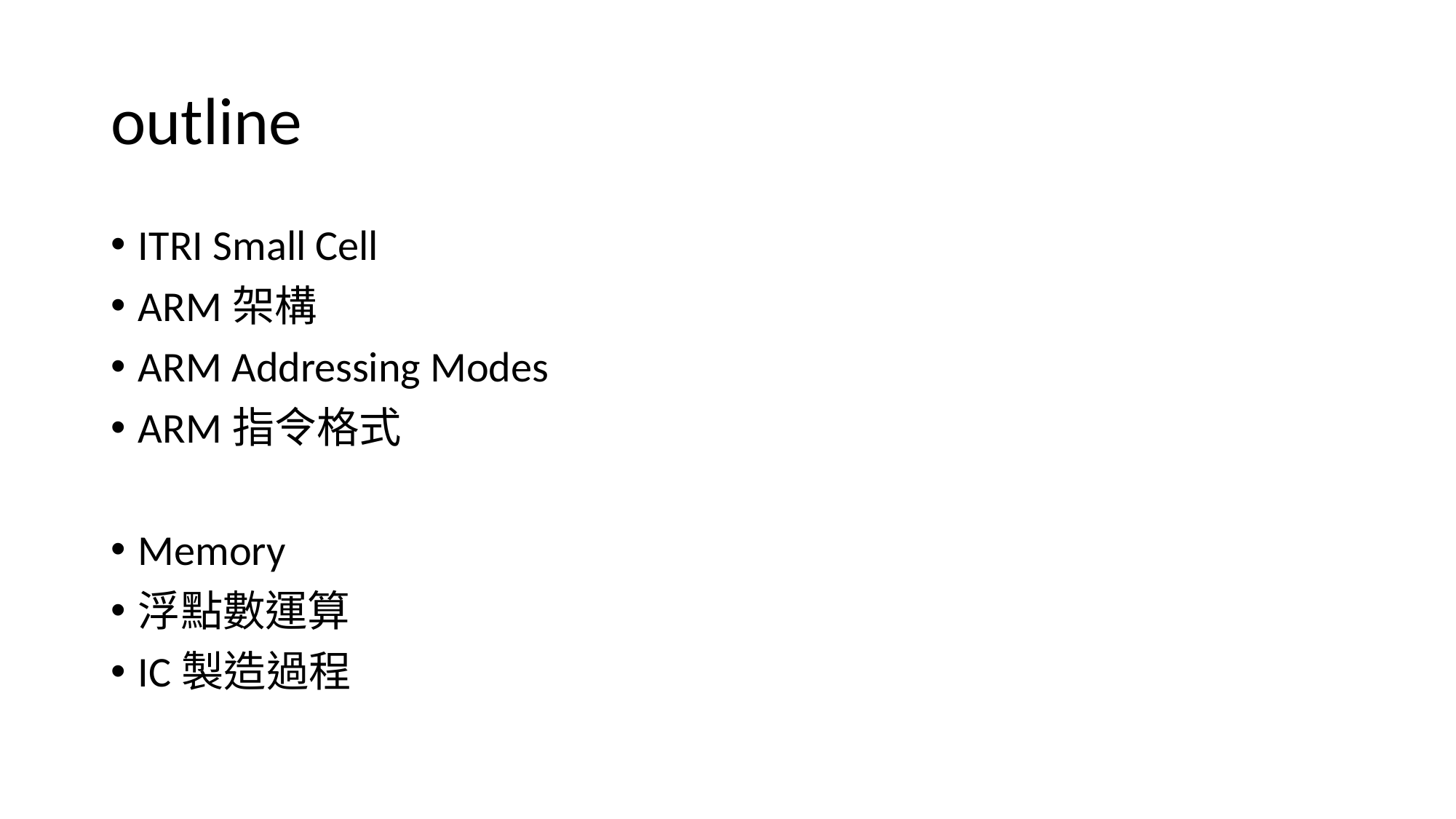

# outline
ITRI Small Cell
ARM架構
ARM Addressing Modes
ARM指令格式

Memory
浮點數運算
IC製造過程